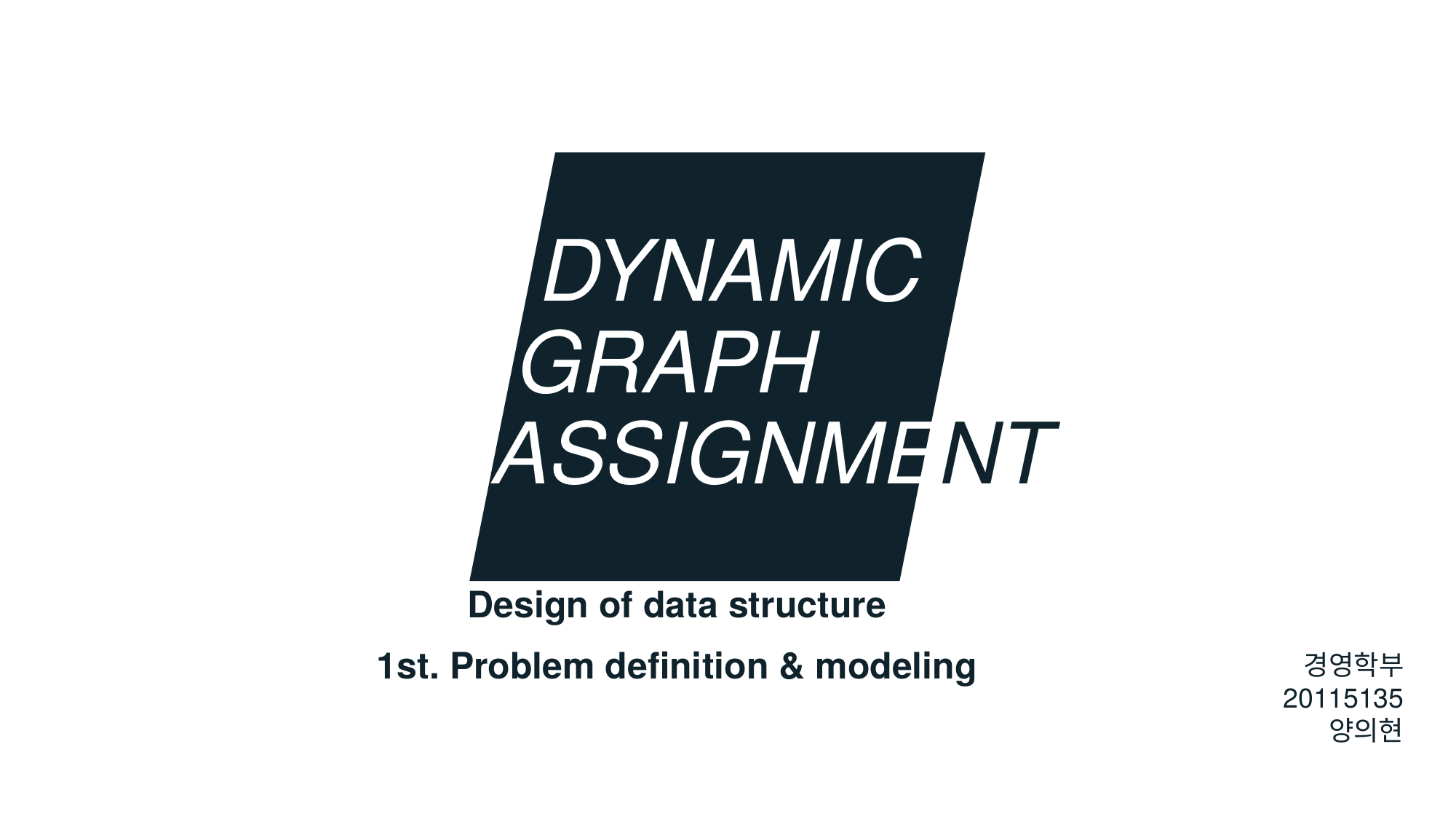

# DYNAMIC GRAPH ASSIGNMENT
Design of data structure
1st. Problem definition & modeling
경영학부
20115135
양의현